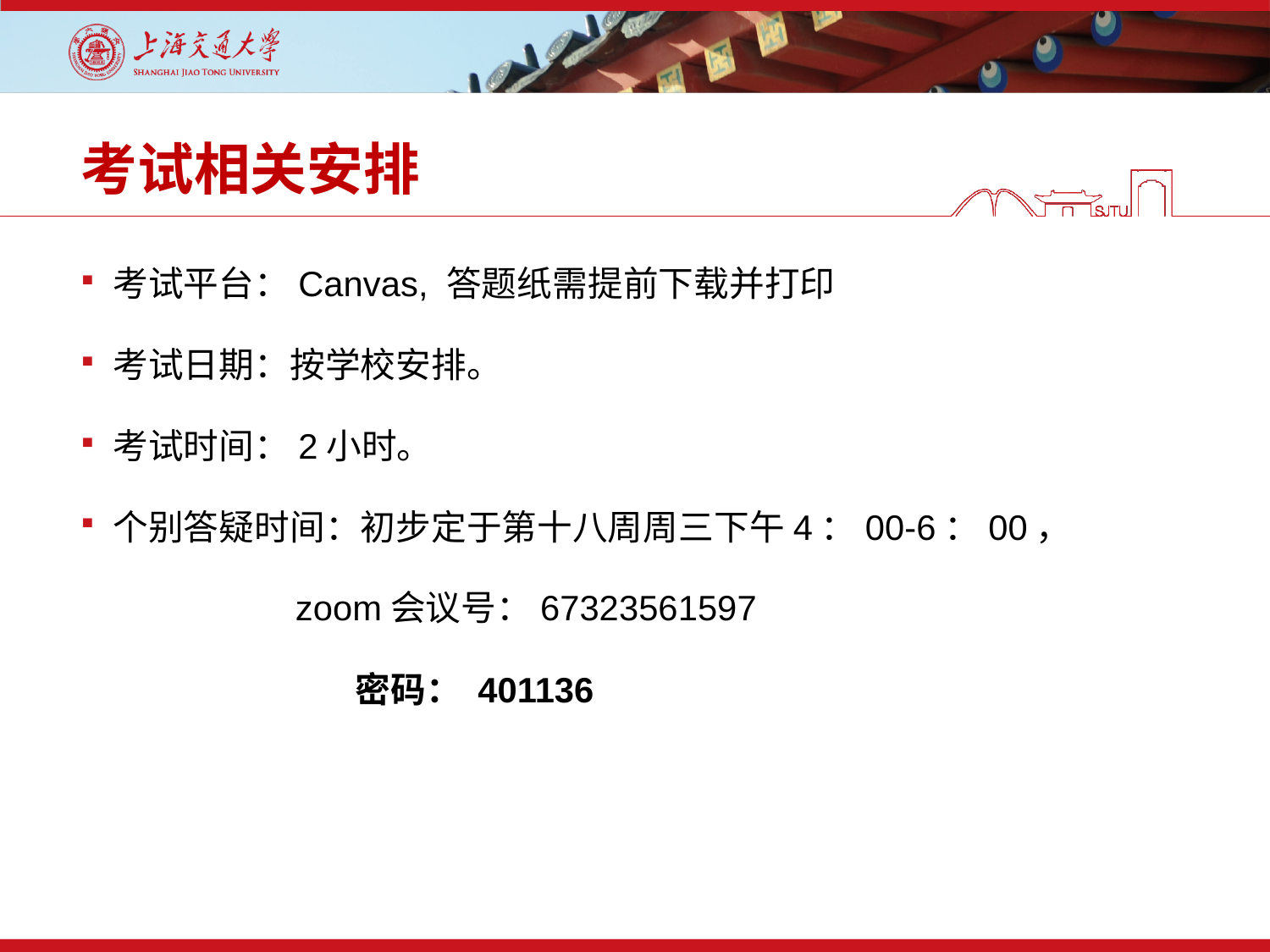

# 考试相关安排
考试平台：Canvas, 答题纸需提前下载并打印
考试日期：按学校安排。
考试时间：2小时。
个别答疑时间：初步定于第十八周周三下午4：00-6：00，
                      zoom会议号：67323561597
                                 密码： 401136